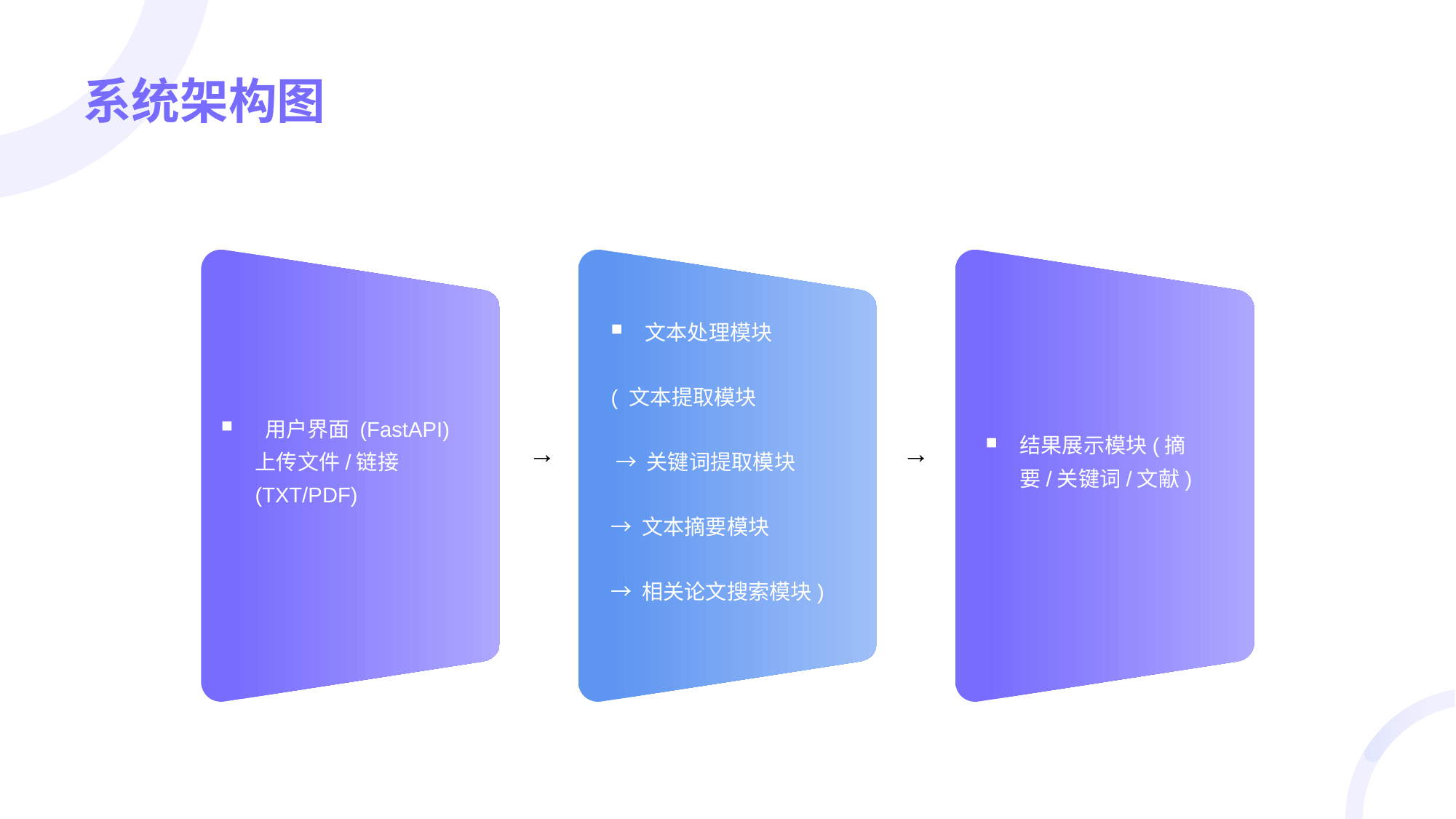

# 系统架构图

 用户界面 (FastAPI)上传文件/链接  (TXT/PDF)
文本处理模块
( 文本提取模块
 → 关键词提取模块
→ 文本摘要模块
→ 相关论文搜索模块)
结果展示模块(摘要/关键词/文献)
→
→